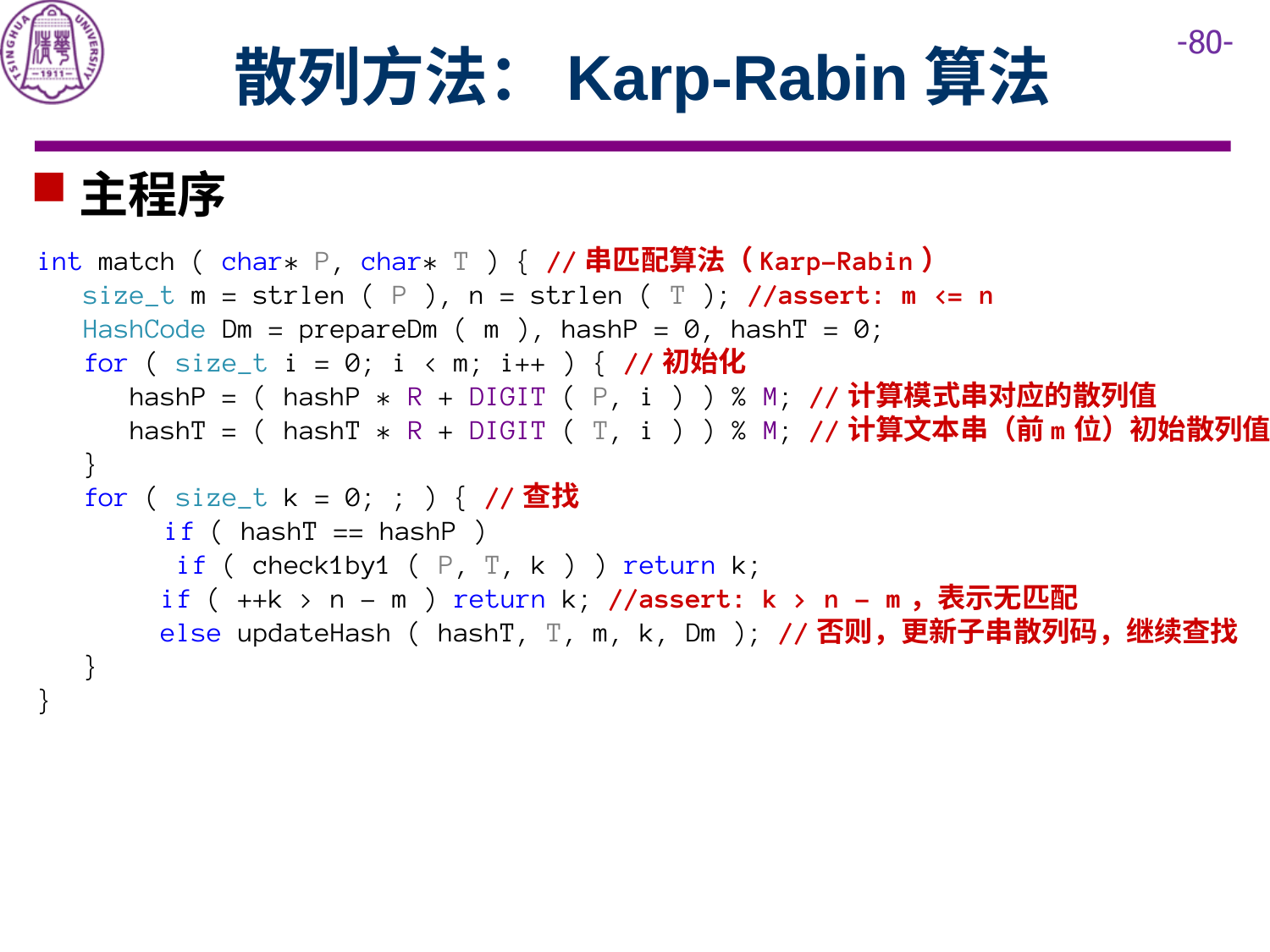

# 散列方法：Karp-Rabin算法
主程序
int match ( char* P, char* T ) { //串匹配算法（Karp-Rabin）
   size_t m = strlen ( P ), n = strlen ( T ); //assert: m <= n
   HashCode Dm = prepareDm ( m ), hashP = 0, hashT = 0;
   for ( size_t i = 0; i < m; i++ ) { //初始化
      hashP = ( hashP * R + DIGIT ( P, i ) ) % M; //计算模式串对应的散列值
      hashT = ( hashT * R + DIGIT ( T, i ) ) % M; //计算文本串（前m位）初始散列值
   }
   for ( size_t k = 0; ; ) { //查找
	if ( hashT == hashP )
         if ( check1by1 ( P, T, k ) ) return k;
        if ( ++k > n - m ) return k; //assert: k > n - m，表示无匹配
        else updateHash ( hashT, T, m, k, Dm ); //否则，更新子串散列码，继续查找
   }
}